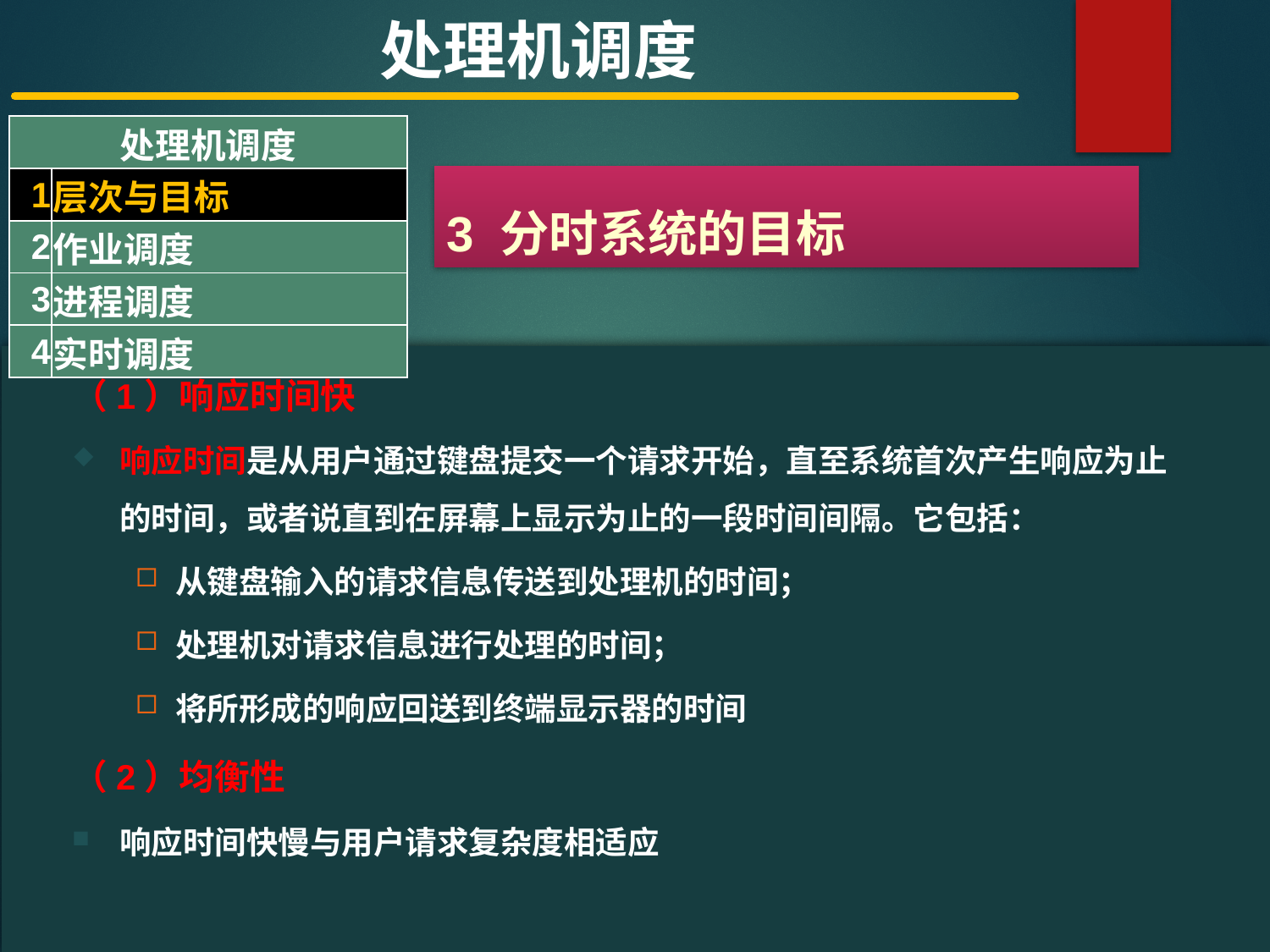

处理机调度
| 处理机调度 |  |
| --- | --- |
| 1 | 层次与目标 |
| 2 | 作业调度 |
| 3 | 进程调度 |
| 4 | 实时调度 |
3 分时系统的目标
#
（1）响应时间快
响应时间是从用户通过键盘提交一个请求开始，直至系统首次产生响应为止的时间，或者说直到在屏幕上显示为止的一段时间间隔。它包括：
从键盘输入的请求信息传送到处理机的时间；
处理机对请求信息进行处理的时间；
将所形成的响应回送到终端显示器的时间
（2）均衡性
响应时间快慢与用户请求复杂度相适应